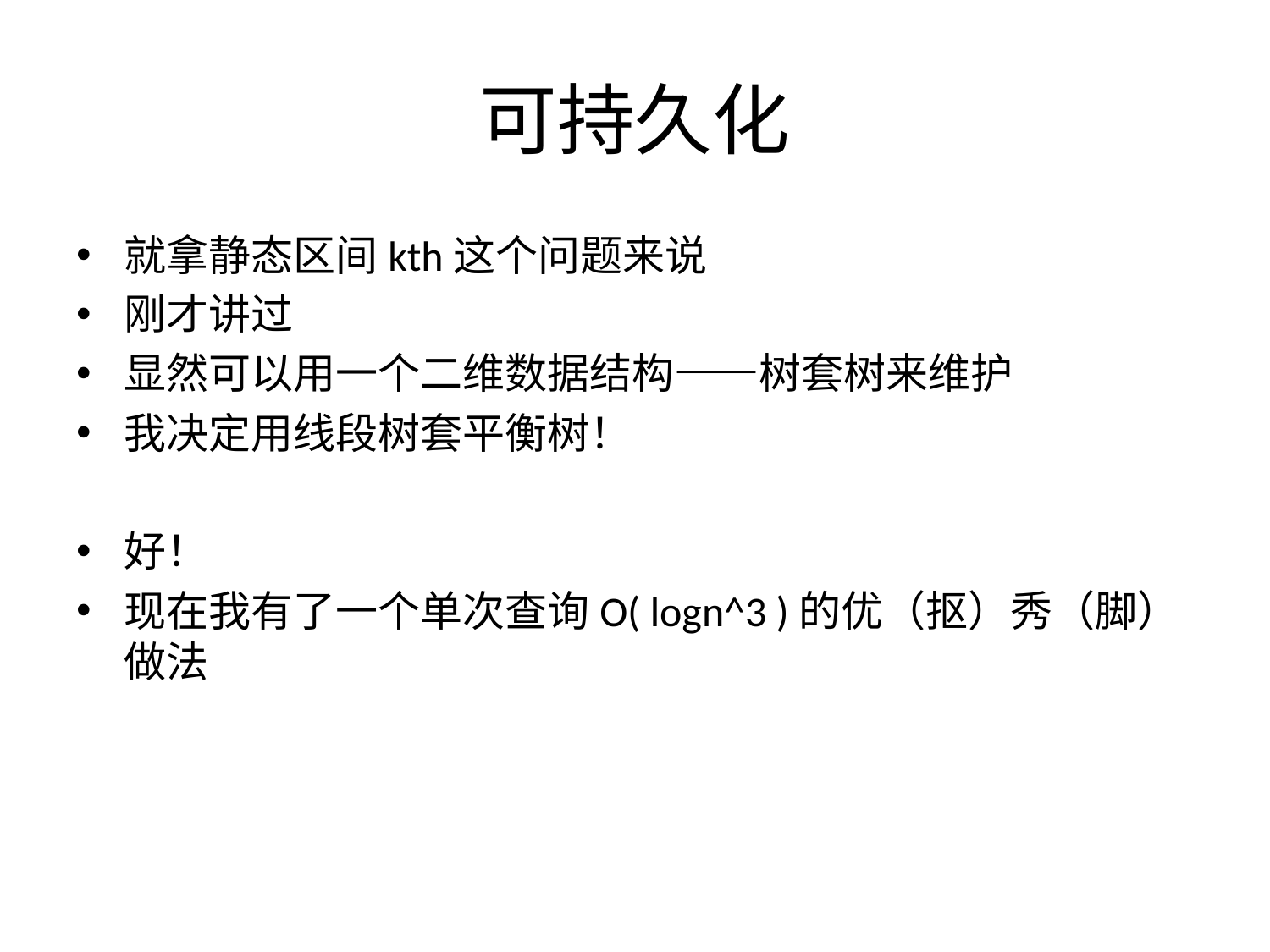

# 可持久化
就拿静态区间kth这个问题来说
刚才讲过
显然可以用一个二维数据结构——树套树来维护
我决定用线段树套平衡树！

好！
现在我有了一个单次查询O( logn^3 )的优（抠）秀（脚）做法